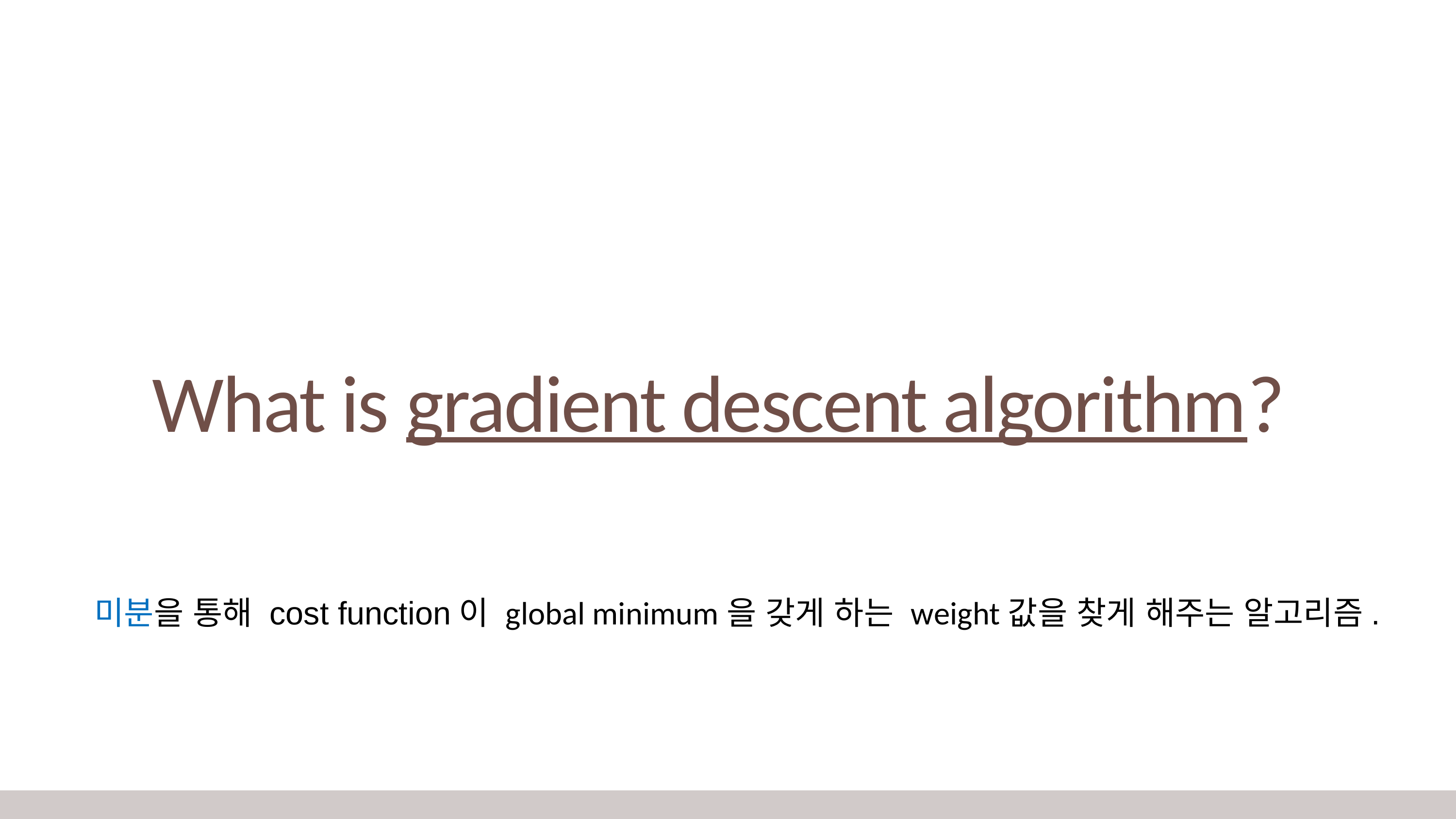

What is gradient descent algorithm?
미분을 통해 cost function이 global minimum을 갖게 하는 weight값을 찾게 해주는 알고리즘.